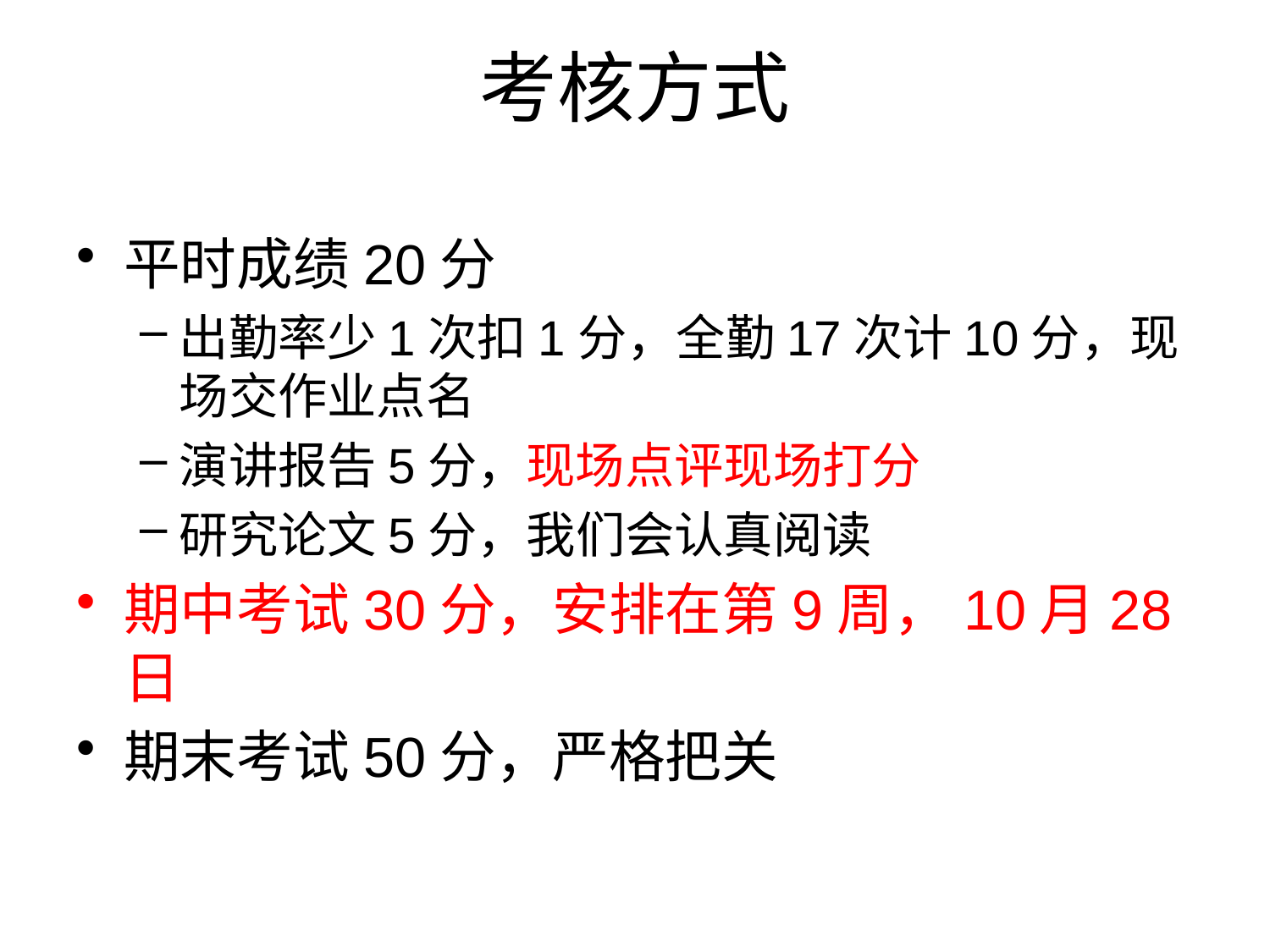

# 考核方式
平时成绩20分
出勤率少1次扣1分，全勤17次计10分，现场交作业点名
演讲报告5分，现场点评现场打分
研究论文5分，我们会认真阅读
期中考试30分，安排在第9周，10月28日
期末考试50分，严格把关